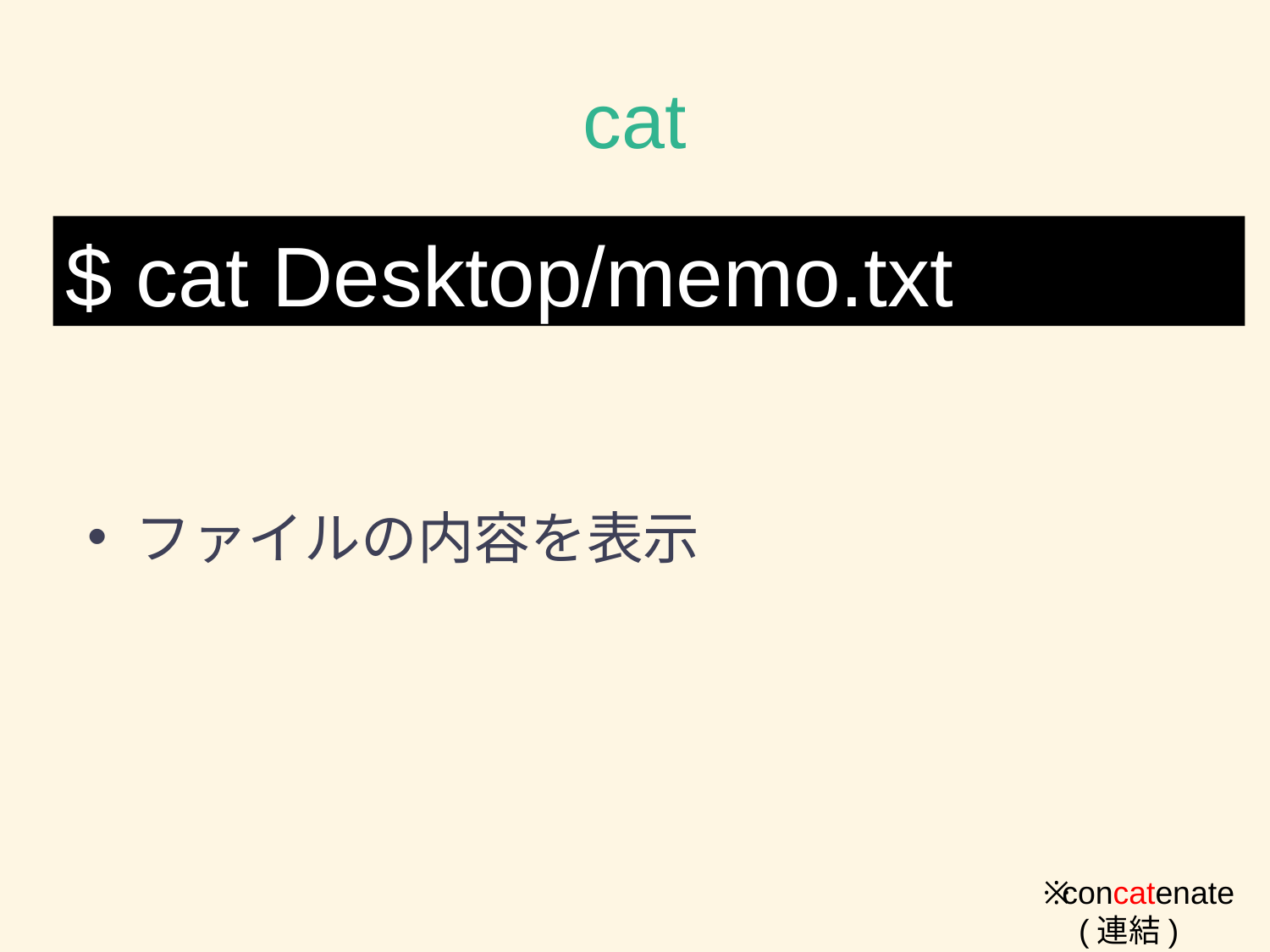

# cat
$ cat Desktop/memo.txt
ファイルの内容を表示
※concatenate
    (連結)